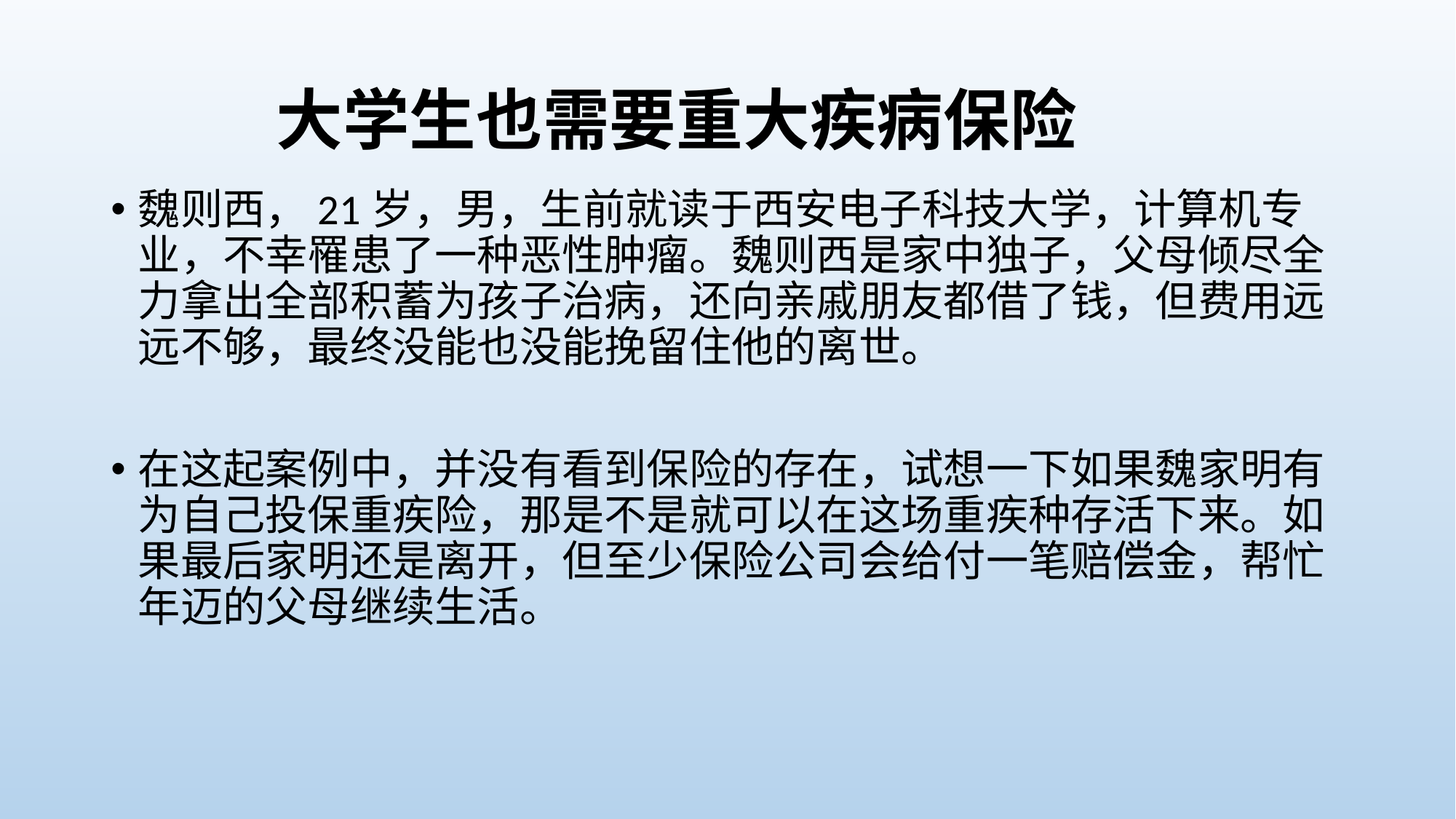

# 大学生也需要重大疾病保险
魏则西，21岁，男，生前就读于西安电子科技大学，计算机专业，不幸罹患了一种恶性肿瘤。魏则西是家中独子，父母倾尽全力拿出全部积蓄为孩子治病，还向亲戚朋友都借了钱，但费用远远不够，最终没能也没能挽留住他的离世。

在这起案例中，并没有看到保险的存在，试想一下如果魏家明有为自己投保重疾险，那是不是就可以在这场重疾种存活下来。如果最后家明还是离开，但至少保险公司会给付一笔赔偿金，帮忙年迈的父母继续生活。